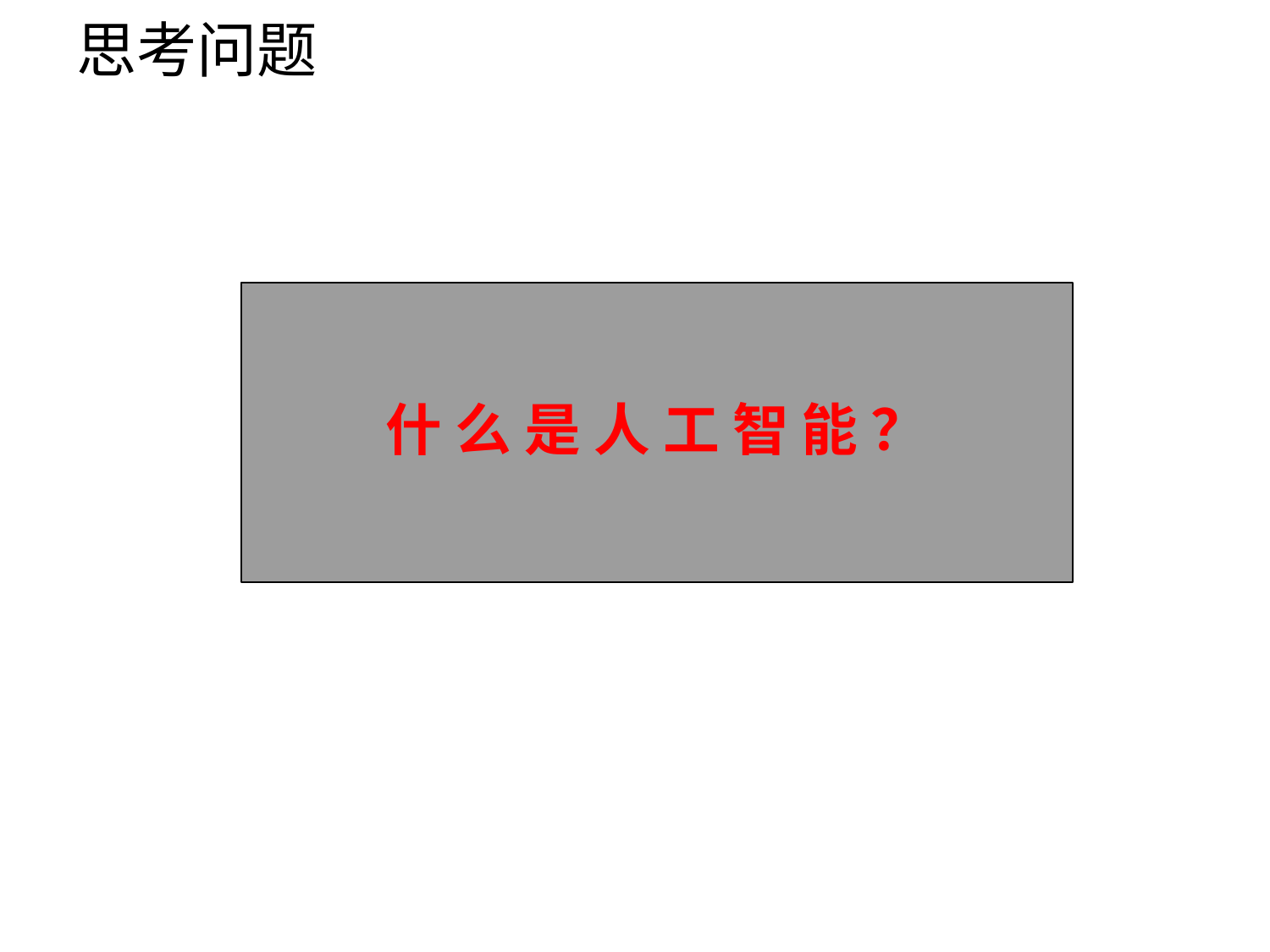

# 思考问题

什 么 是 人 工 智 能 ？